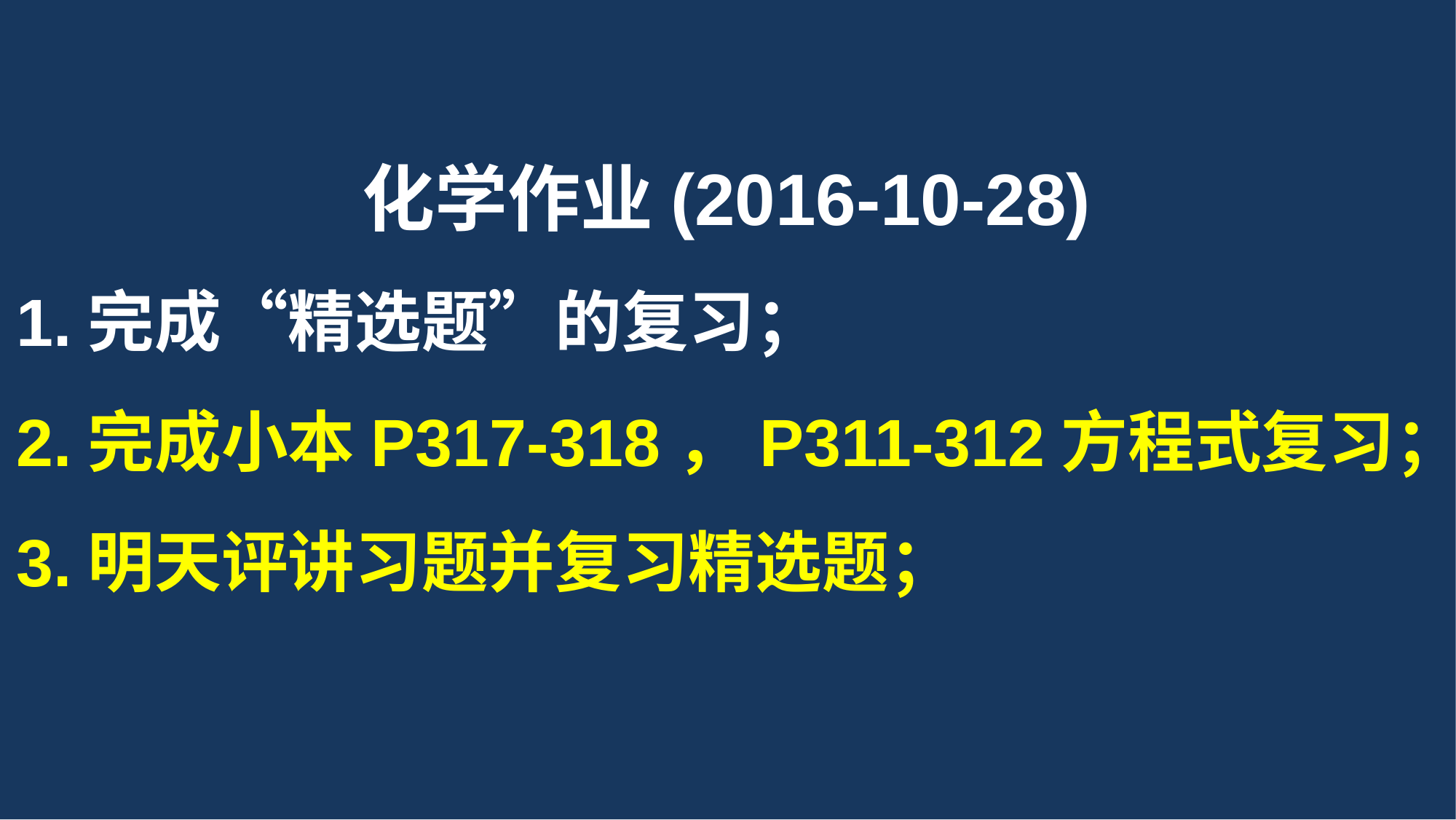

化学作业(2016-10-28)
1.完成“精选题”的复习；
2.完成小本P317-318，P311-312方程式复习；
3.明天评讲习题并复习精选题；